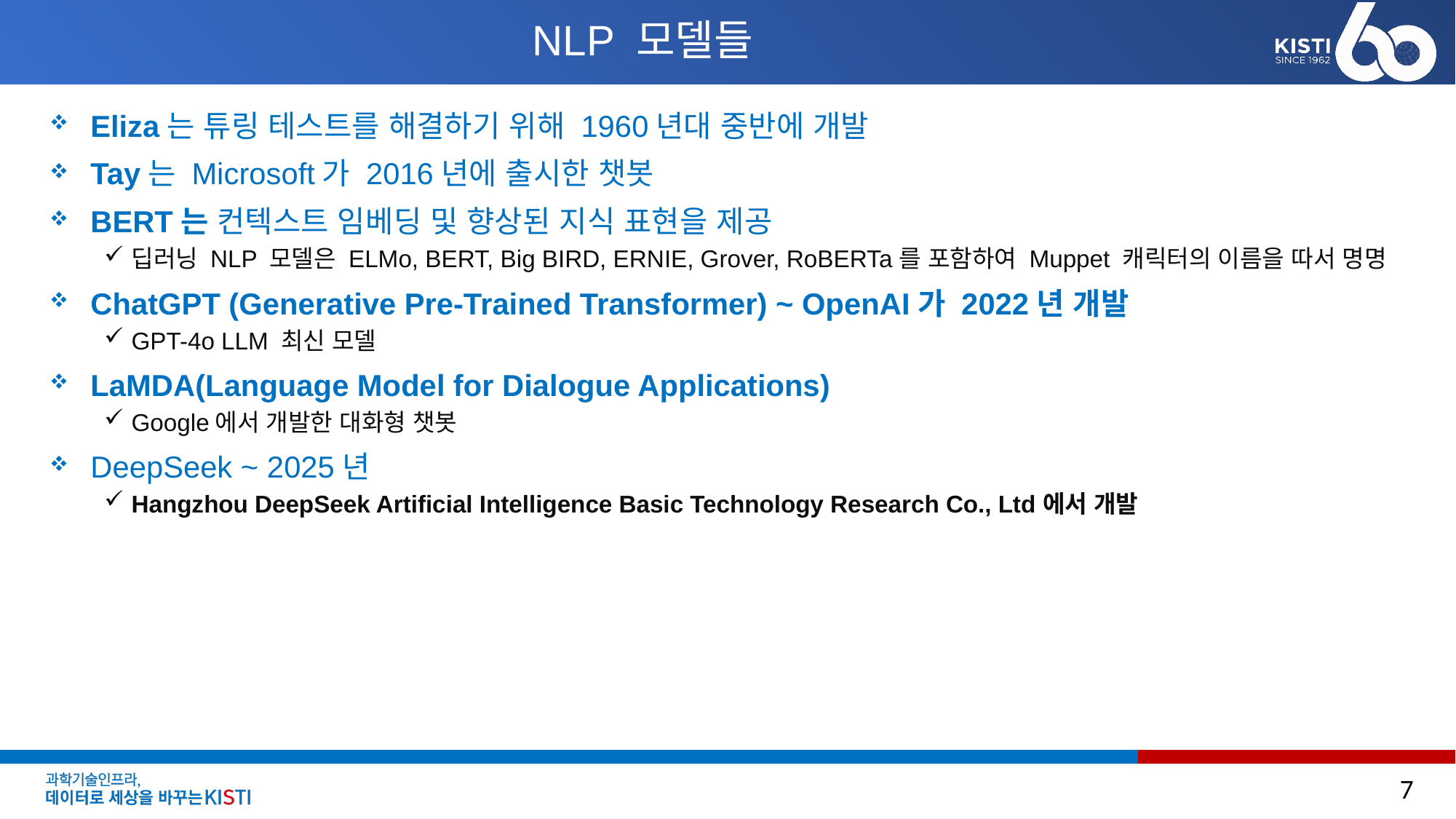

# NLP 모델들
Eliza는 튜링 테스트를 해결하기 위해 1960년대 중반에 개발
Tay는 Microsoft가 2016년에 출시한 챗봇
BERT는 컨텍스트 임베딩 및 향상된 지식 표현을 제공
딥러닝 NLP 모델은 ELMo, BERT, Big BIRD, ERNIE, Grover, RoBERTa를 포함하여 Muppet 캐릭터의 이름을 따서 명명
ChatGPT (Generative Pre-Trained Transformer) ~ OpenAI가 2022년 개발
GPT-4o LLM 최신 모델
LaMDA(Language Model for Dialogue Applications)
Google에서 개발한 대화형 챗봇
DeepSeek ~ 2025년
Hangzhou DeepSeek Artificial Intelligence Basic Technology Research Co., Ltd에서 개발
7